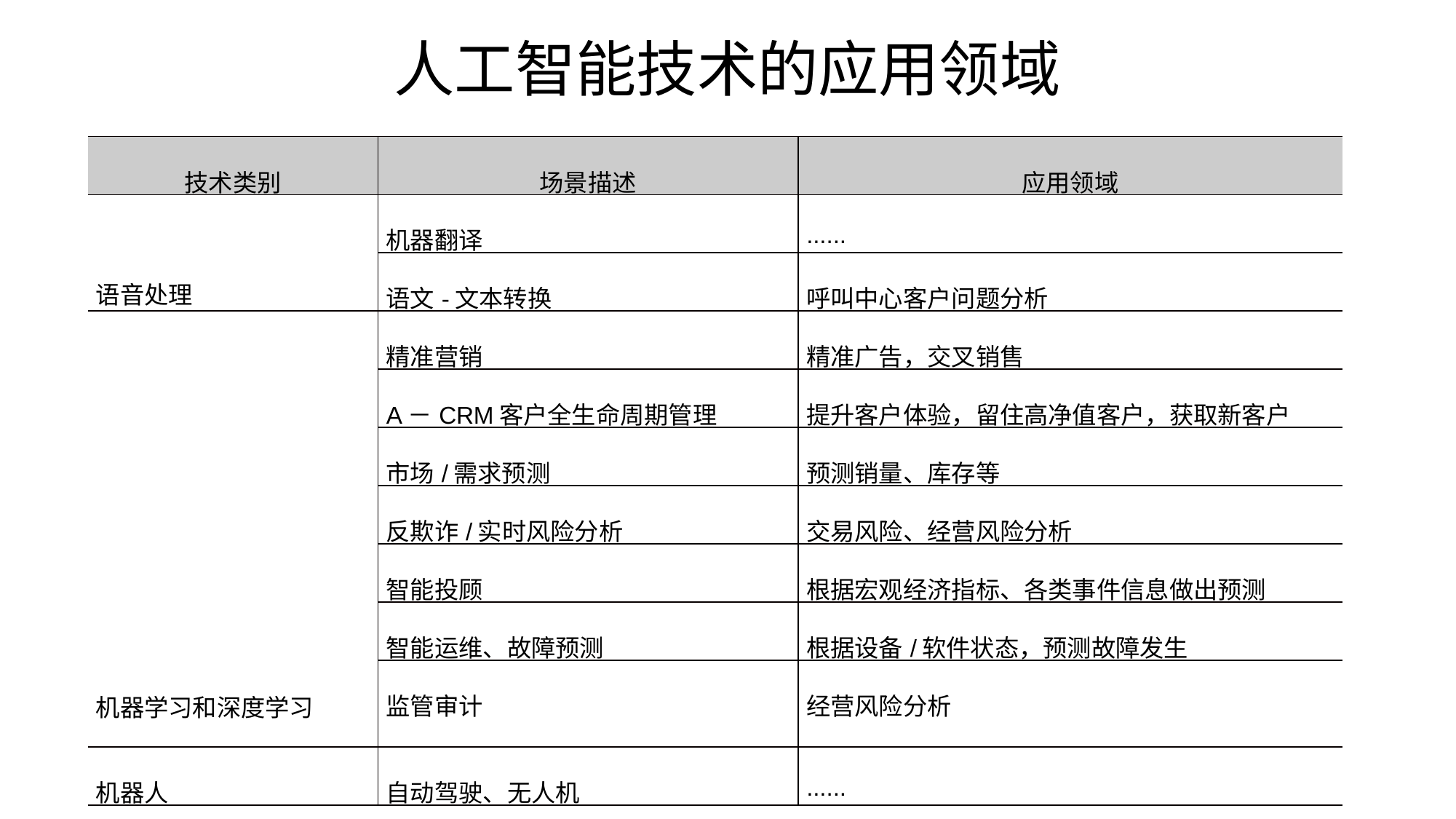

# 人工智能技术的应用领域
| 技术类别 | 场景描述 | 应用领域 |
| --- | --- | --- |
| 语音处理 | 机器翻译 | ...... |
|  | 语文-文本转换 | 呼叫中心客户问题分析 |
| 机器学习和深度学习 | 精准营销 | 精准广告，交叉销售 |
|  | A－CRM客户全生命周期管理 | 提升客户体验，留住高净值客户，获取新客户 |
|  | 市场/需求预测 | 预测销量、库存等 |
|  | 反欺诈/实时风险分析 | 交易风险、经营风险分析 |
|  | 智能投顾 | 根据宏观经济指标、各类事件信息做出预测 |
|  | 智能运维、故障预测 | 根据设备/软件状态，预测故障发生 |
|  | 监管审计 | 经营风险分析 |
| 机器人 | 自动驾驶、无人机 | ...... |